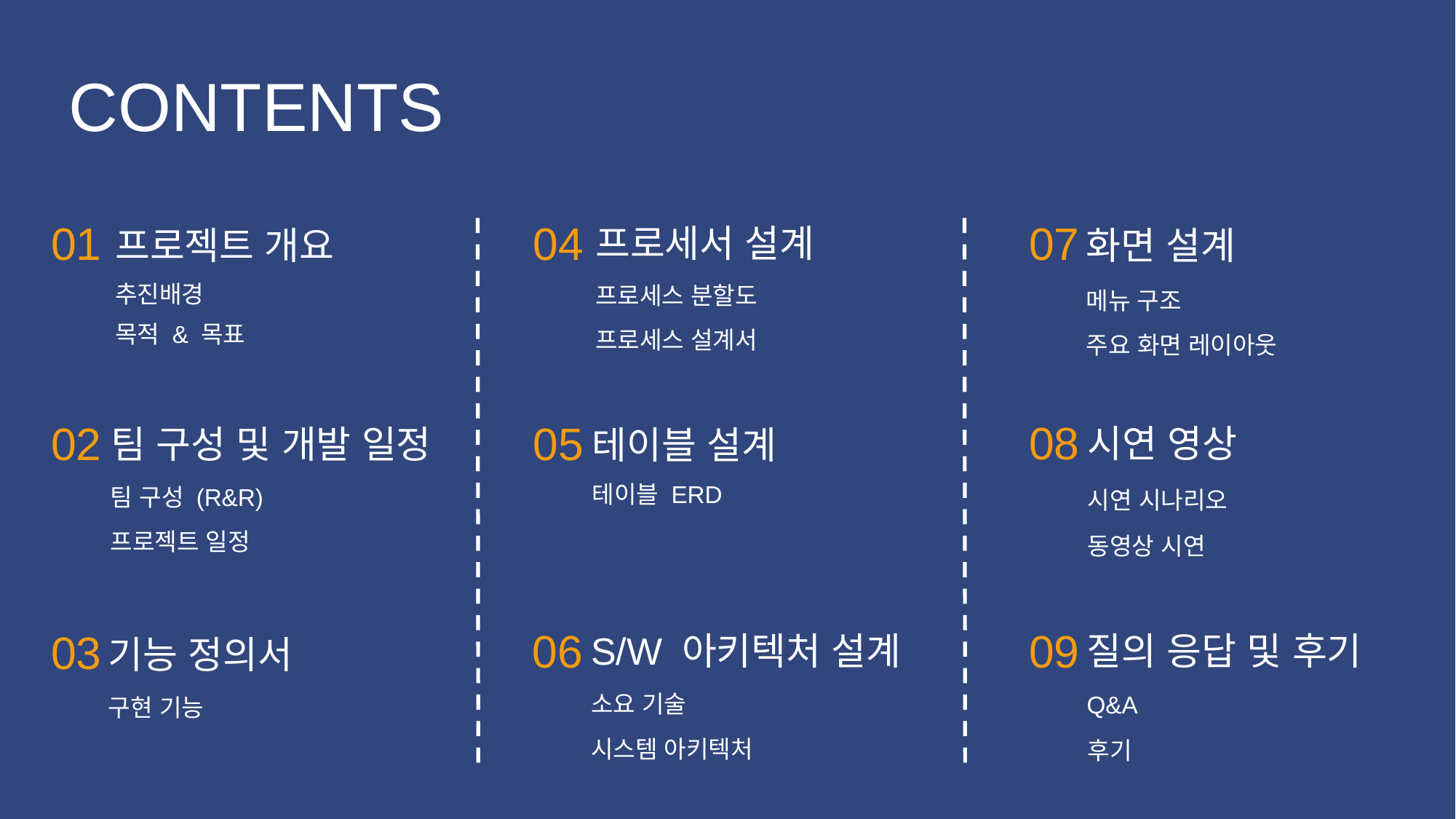

CONTENTS
01
프로젝트 개요
추진배경
목적 & 목표
04
프로세서 설계
프로세스 분할도
프로세스 설계서
07
화면 설계
메뉴 구조
주요 화면 레이아웃
08
시연 영상
시연 시나리오
동영상 시연
02
팀 구성 및 개발 일정
팀 구성 (R&R)
프로젝트 일정
05
테이블 설계
테이블 ERD
06
S/W 아키텍처 설계
소요 기술
시스템 아키텍처
09
질의 응답 및 후기
Q&A
03
기능 정의서
구현 기능
후기